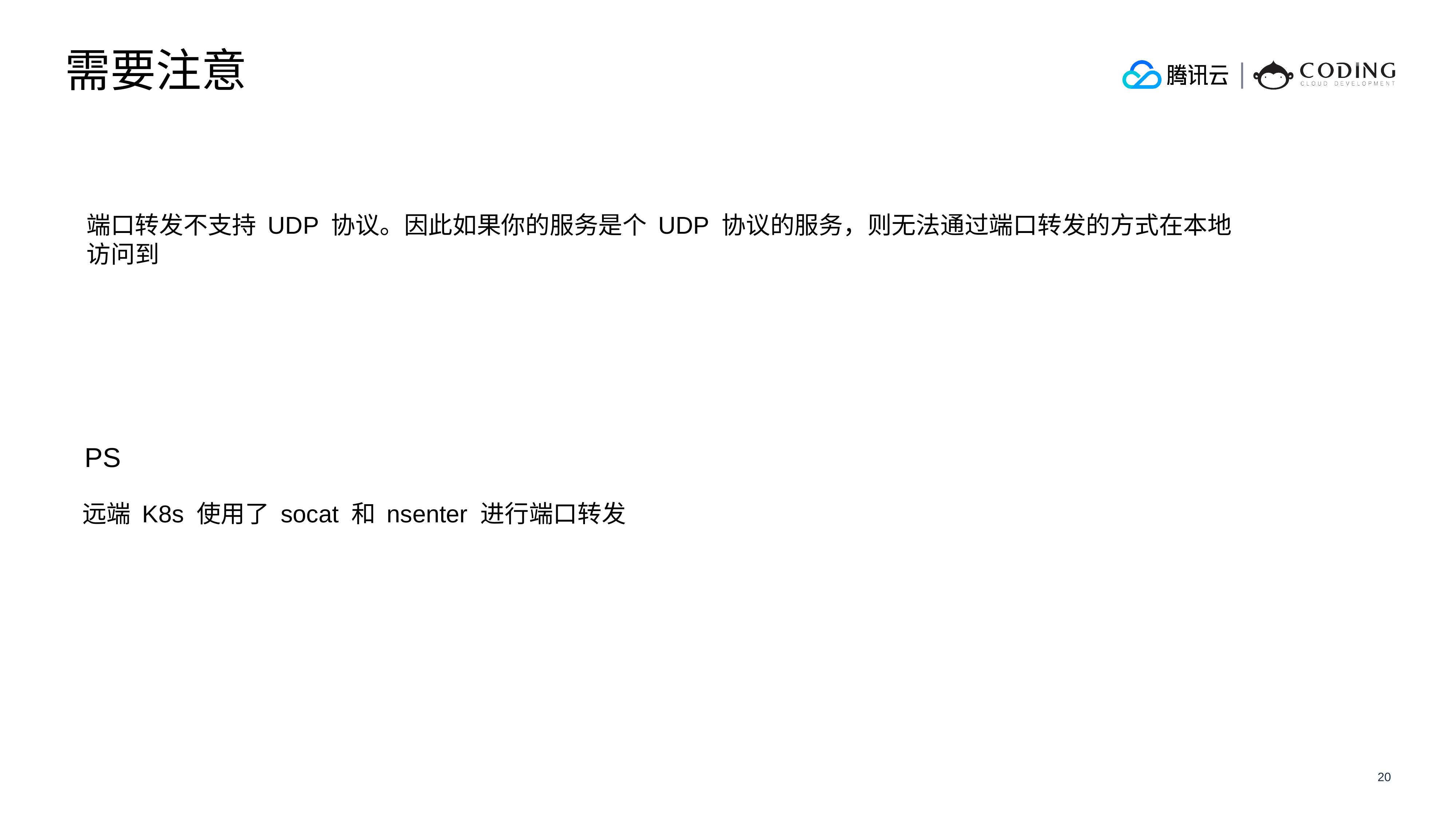

需要注意
端口转发不支持 UDP 协议。因此如果你的服务是个 UDP 协议的服务，则无法通过端口转发的方式在本地访问到
PS
远端 K8s 使用了 socat 和 nsenter 进行端口转发
20